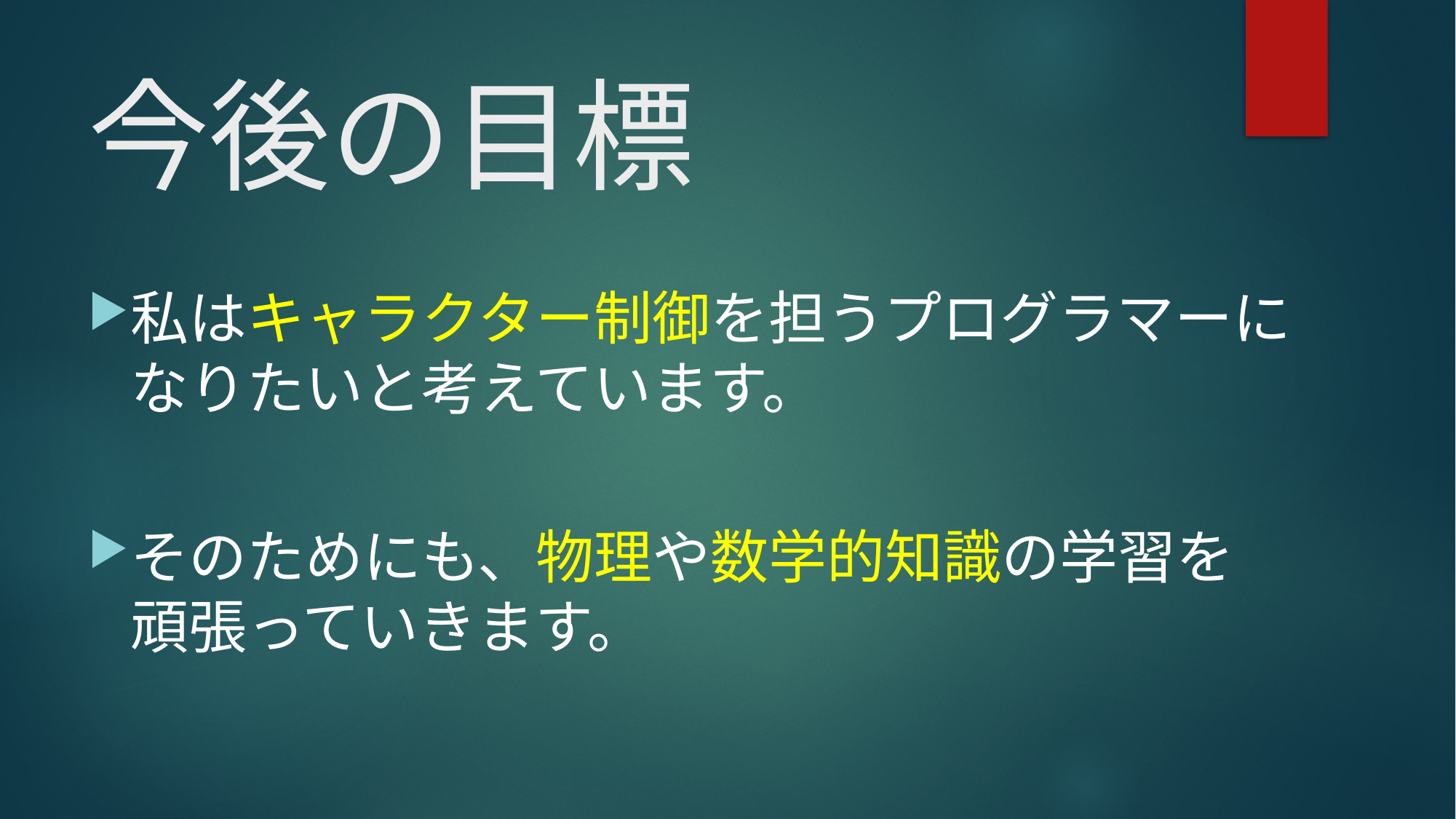

# 今後の目標
私はキャラクター制御を担うプログラマーに
なりたいと考えています。

そのためにも、物理や数学的知識の学習を
頑張っていきます。